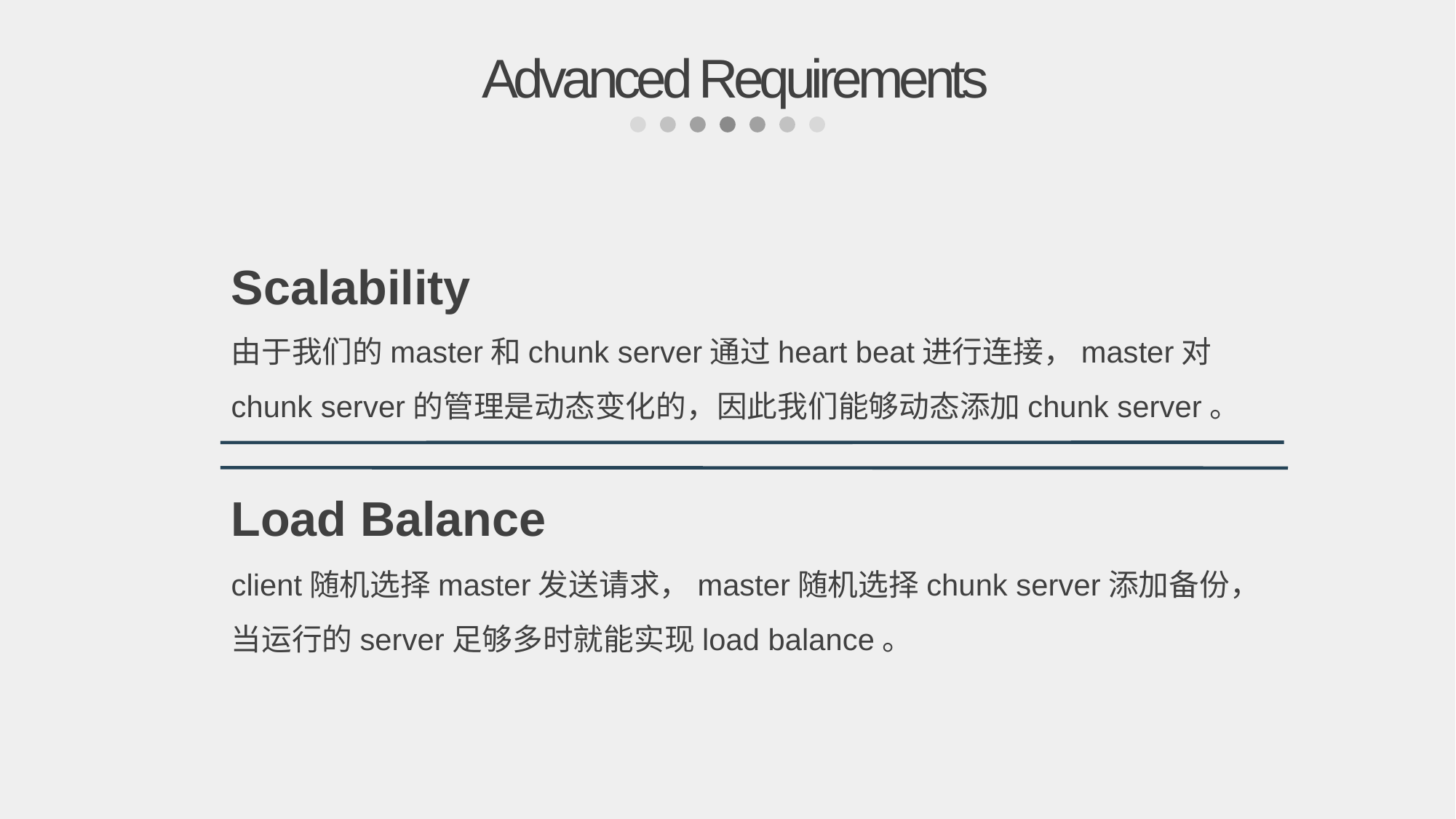

Advanced Requirements
Scalability
由于我们的master和chunk server通过heart beat进行连接，master对chunk server的管理是动态变化的，因此我们能够动态添加chunk server。
Load Balance
client随机选择master发送请求，master随机选择chunk server添加备份，当运行的server足够多时就能实现load balance。